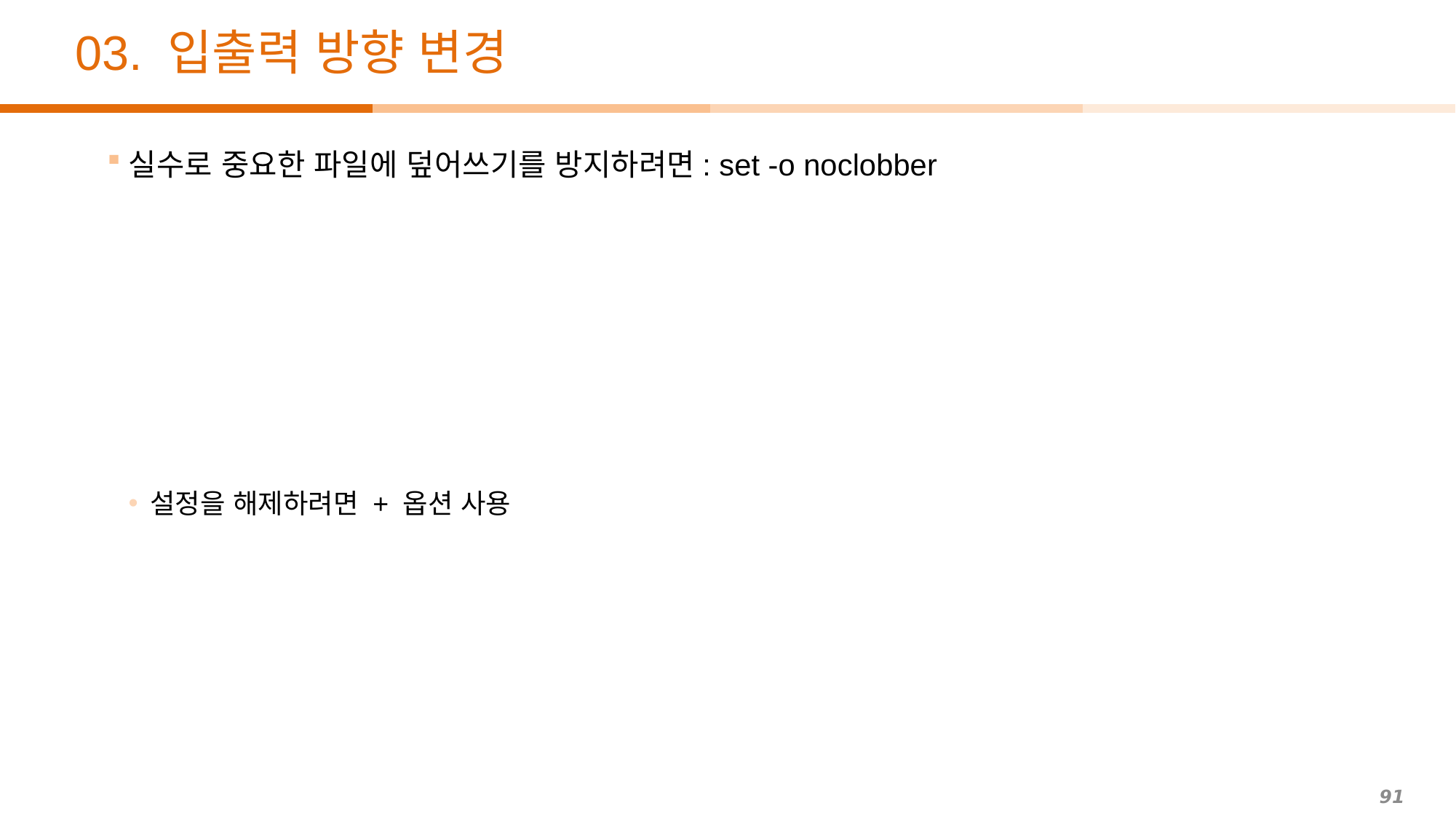

# 03. 입출력 방향 변경
실수로 중요한 파일에 덮어쓰기를 방지하려면: set -o noclobber

설정을 해제하려면 + 옵션 사용